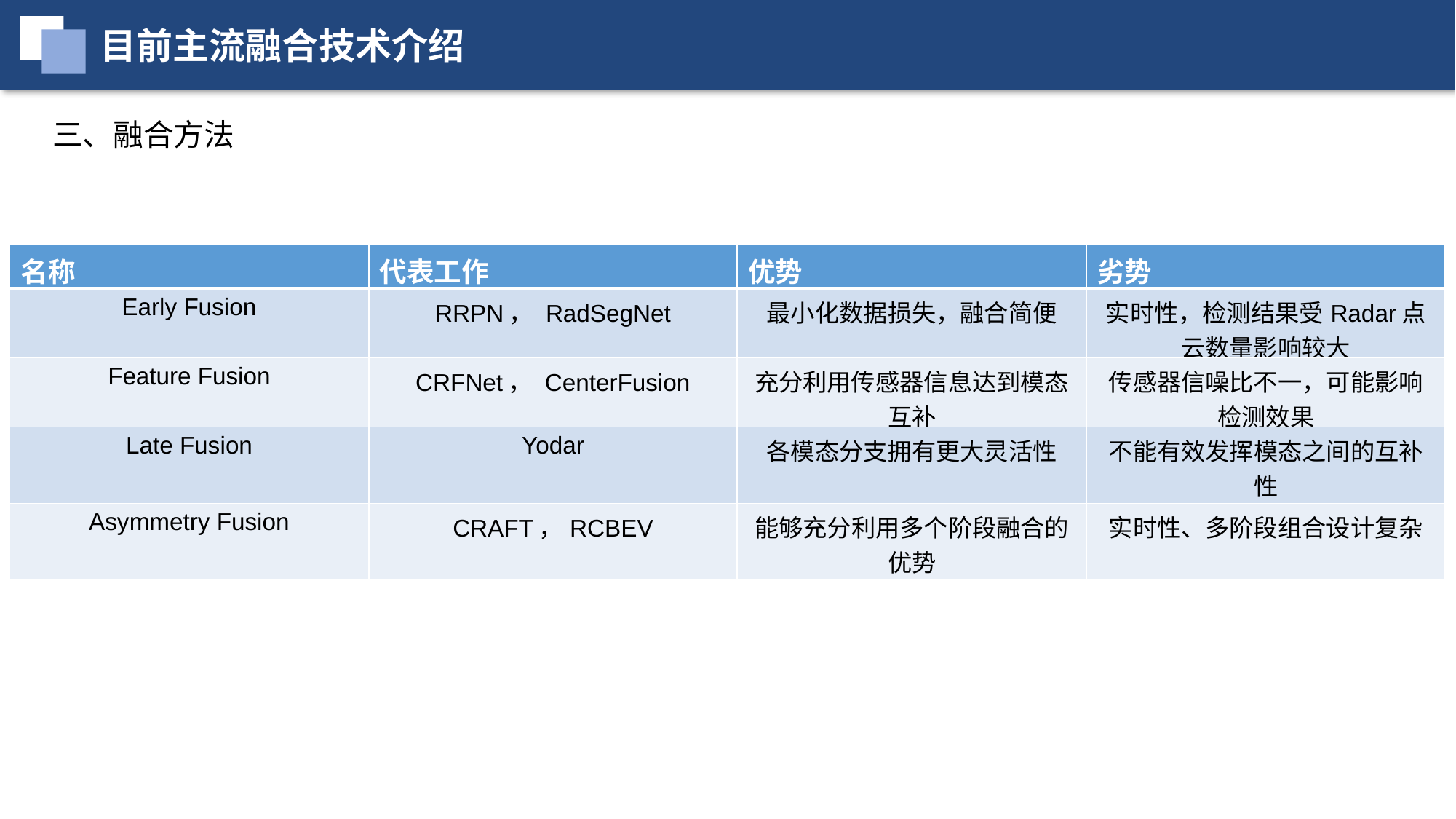

目前主流融合技术介绍

三、融合方法
| 名称 | 代表工作 | 优势 | 劣势 |
| --- | --- | --- | --- |
| Early Fusion | RRPN， RadSegNet | 最小化数据损失，融合简便 | 实时性，检测结果受Radar点云数量影响较大 |
| Feature Fusion | CRFNet， CenterFusion | 充分利用传感器信息达到模态互补 | 传感器信噪比不一，可能影响检测效果 |
| Late Fusion | Yodar | 各模态分支拥有更大灵活性 | 不能有效发挥模态之间的互补性 |
| Asymmetry Fusion | CRAFT，RCBEV | 能够充分利用多个阶段融合的优势 | 实时性、多阶段组合设计复杂 |
14